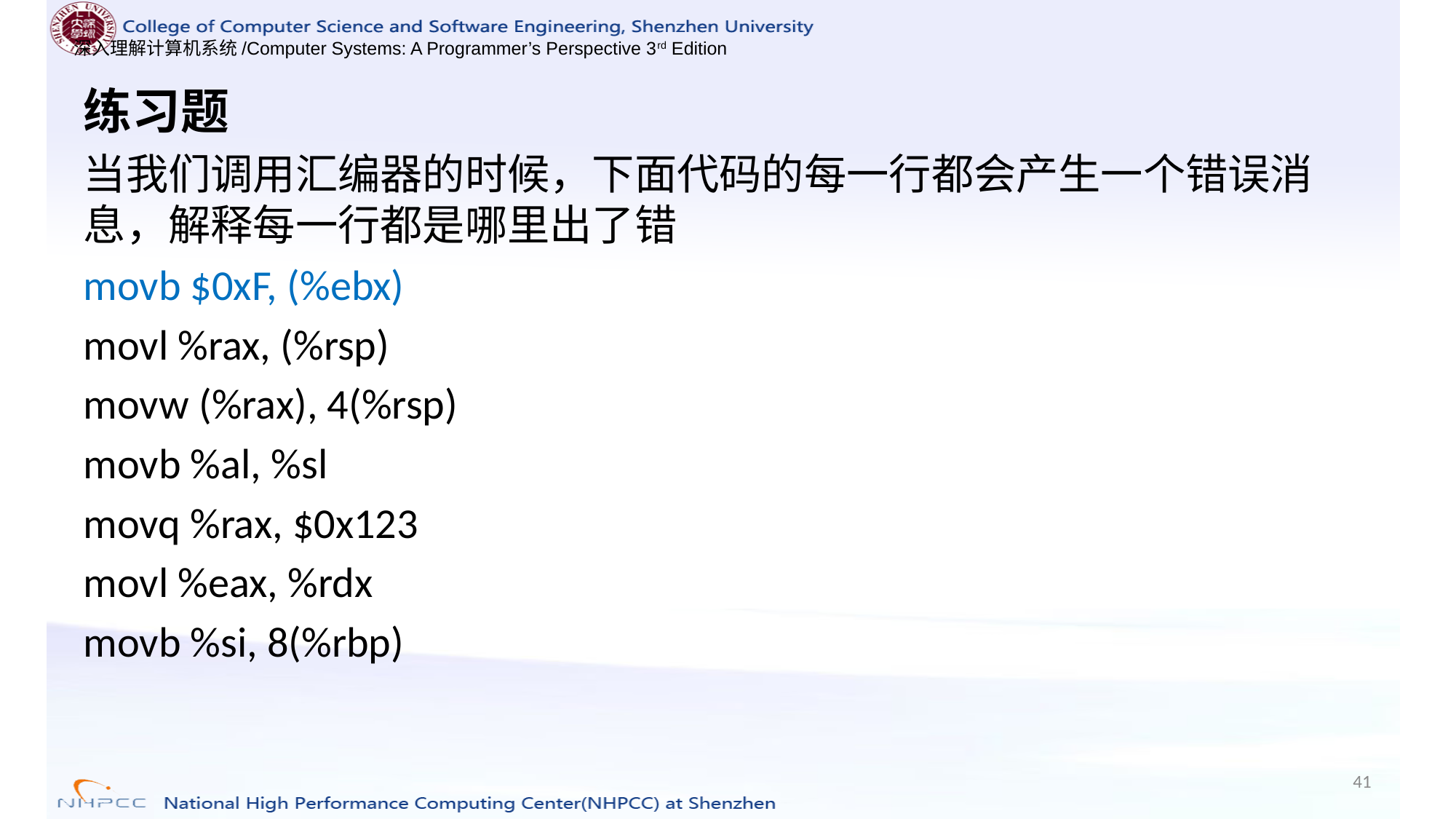

练习题
当我们调用汇编器的时候，下面代码的每一行都会产生一个错误消息，解释每一行都是哪里出了错
movb $0xF, (%ebx)
movl %rax, (%rsp)
movw (%rax), 4(%rsp)
movb %al, %sl
movq %rax, $0x123
movl %eax, %rdx
movb %si, 8(%rbp)

41